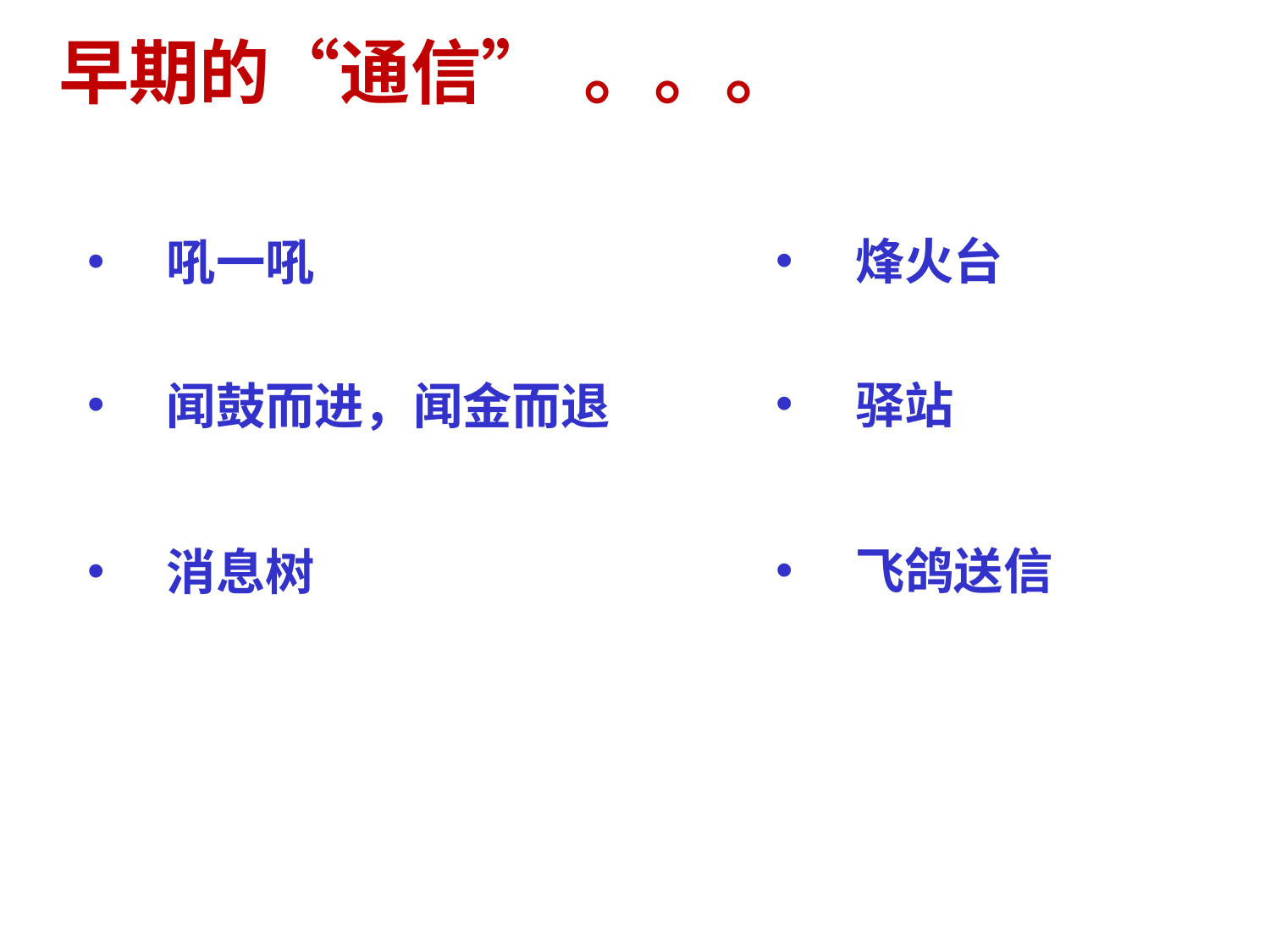

# 早期的“通信”  。。。
烽火台
吼一吼
驿站
闻鼓而进，闻金而退
飞鸽送信
消息树